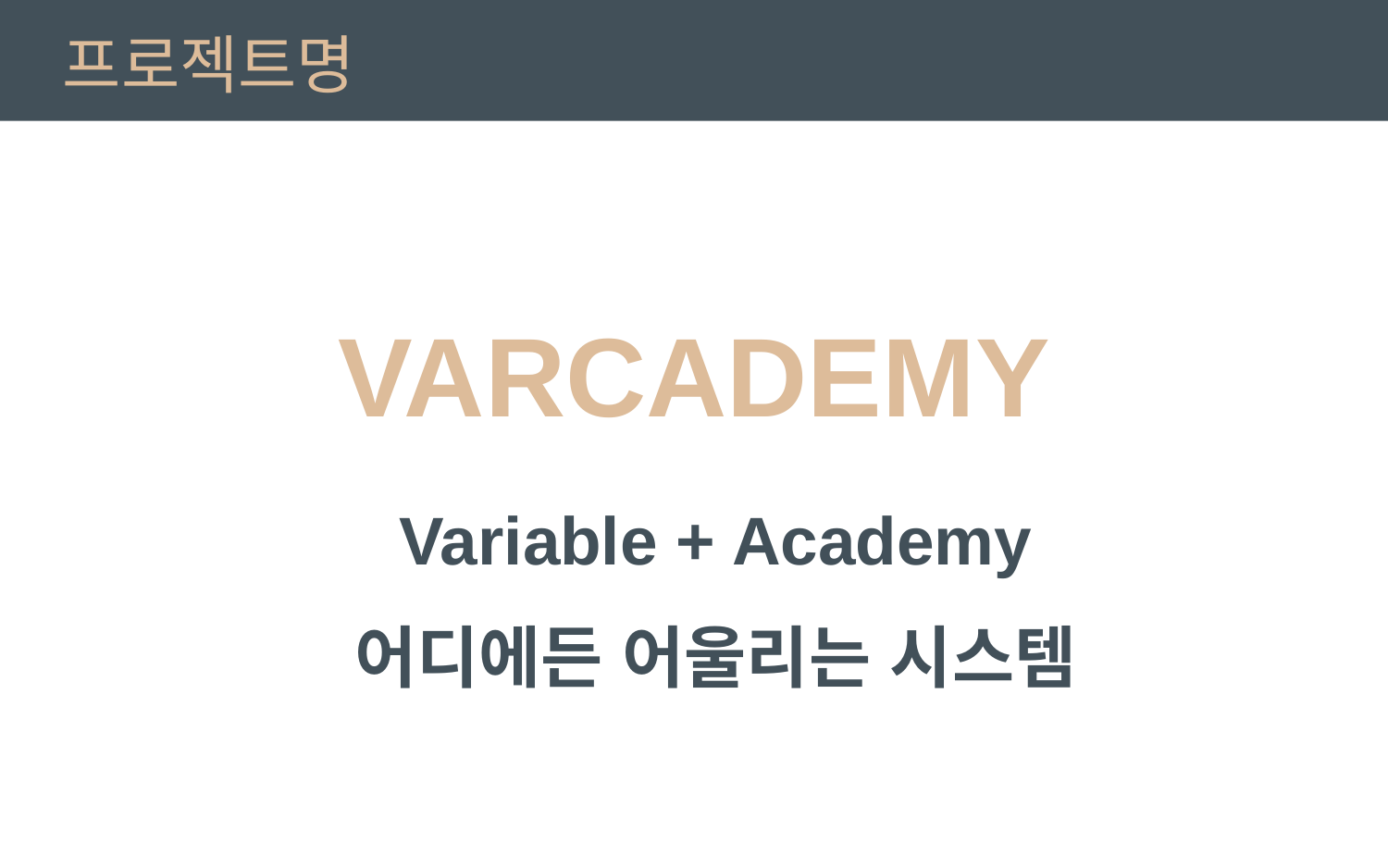

프로젝트명
VARCADEMY
Variable + Academy

어디에든 어울리는 시스템